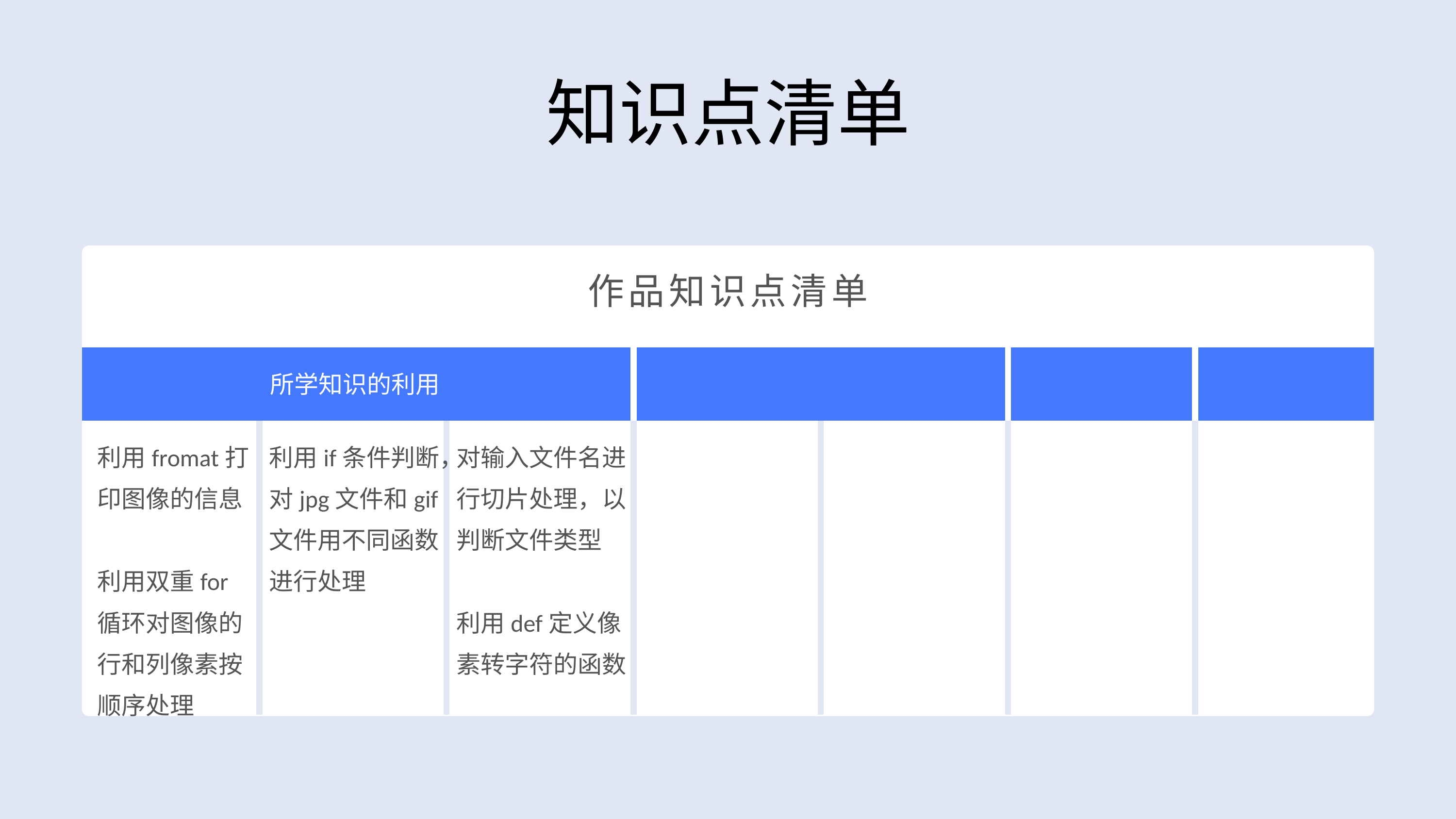

知识点清单

作品知识点清单

所学知识的利用

利用if条件判断，对jpg文件和gif文件用不同函数进行处理
对输入文件名进行切片处理，以判断文件类型

利用def定义像素转字符的函数
利用fromat打印图像的信息

利用双重for循环对图像的行和列像素按顺序处理